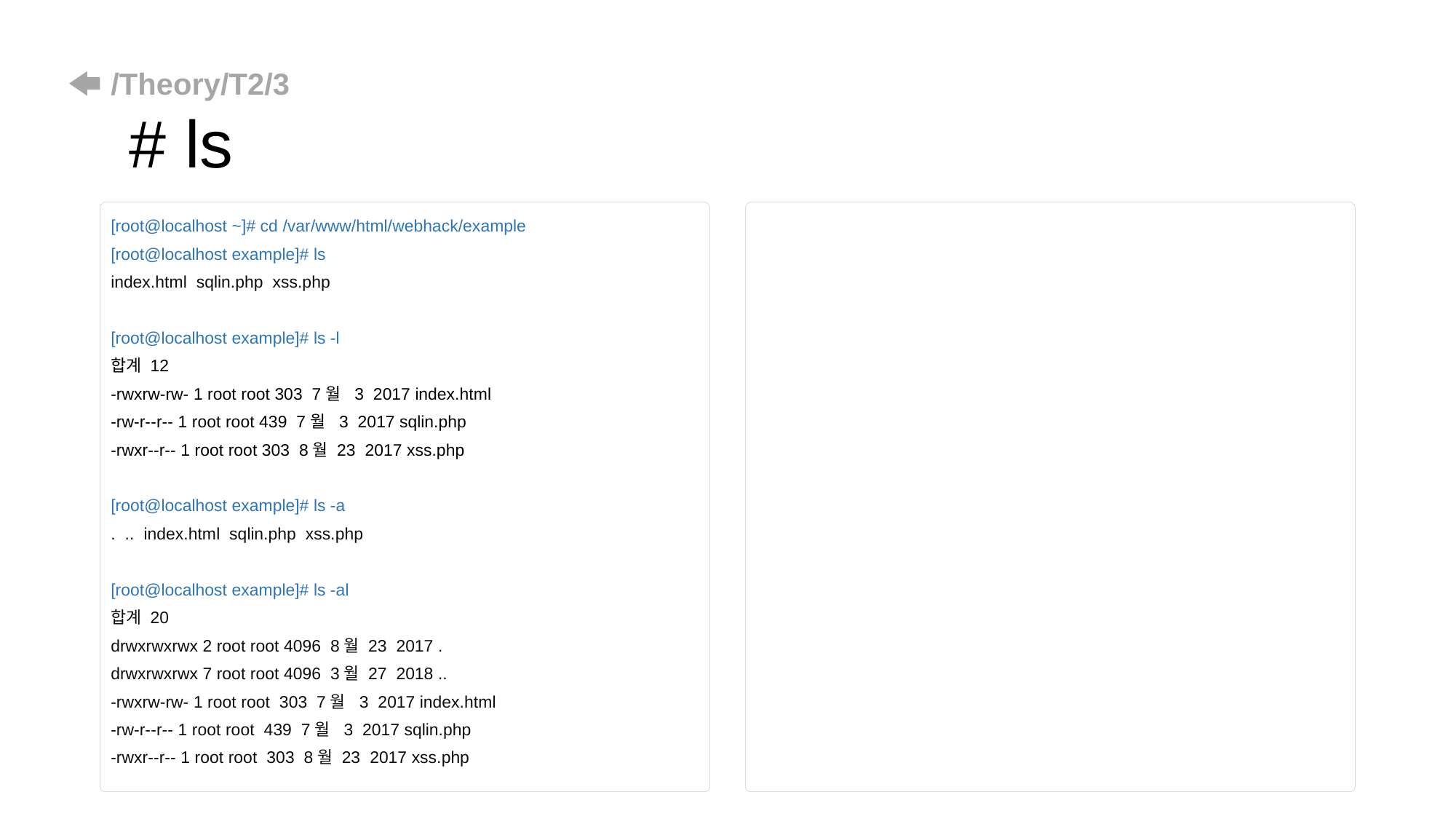

# /Theory/T2/3 # ls

[root@localhost ~]# cd /var/www/html/webhack/example
[root@localhost example]# ls
index.html  sqlin.php  xss.php

[root@localhost example]# ls -l
합계 12
-rwxrw-rw- 1 root root 303  7월  3  2017 index.html
-rw-r--r-- 1 root root 439  7월  3  2017 sqlin.php
-rwxr--r-- 1 root root 303  8월 23  2017 xss.php

[root@localhost example]# ls -a
.  ..  index.html  sqlin.php  xss.php

[root@localhost example]# ls -al
합계 20
drwxrwxrwx 2 root root 4096  8월 23  2017 .
drwxrwxrwx 7 root root 4096  3월 27  2018 ..
-rwxrw-rw- 1 root root  303  7월  3  2017 index.html
-rw-r--r-- 1 root root  439  7월  3  2017 sqlin.php
-rwxr--r-- 1 root root  303  8월 23  2017 xss.php